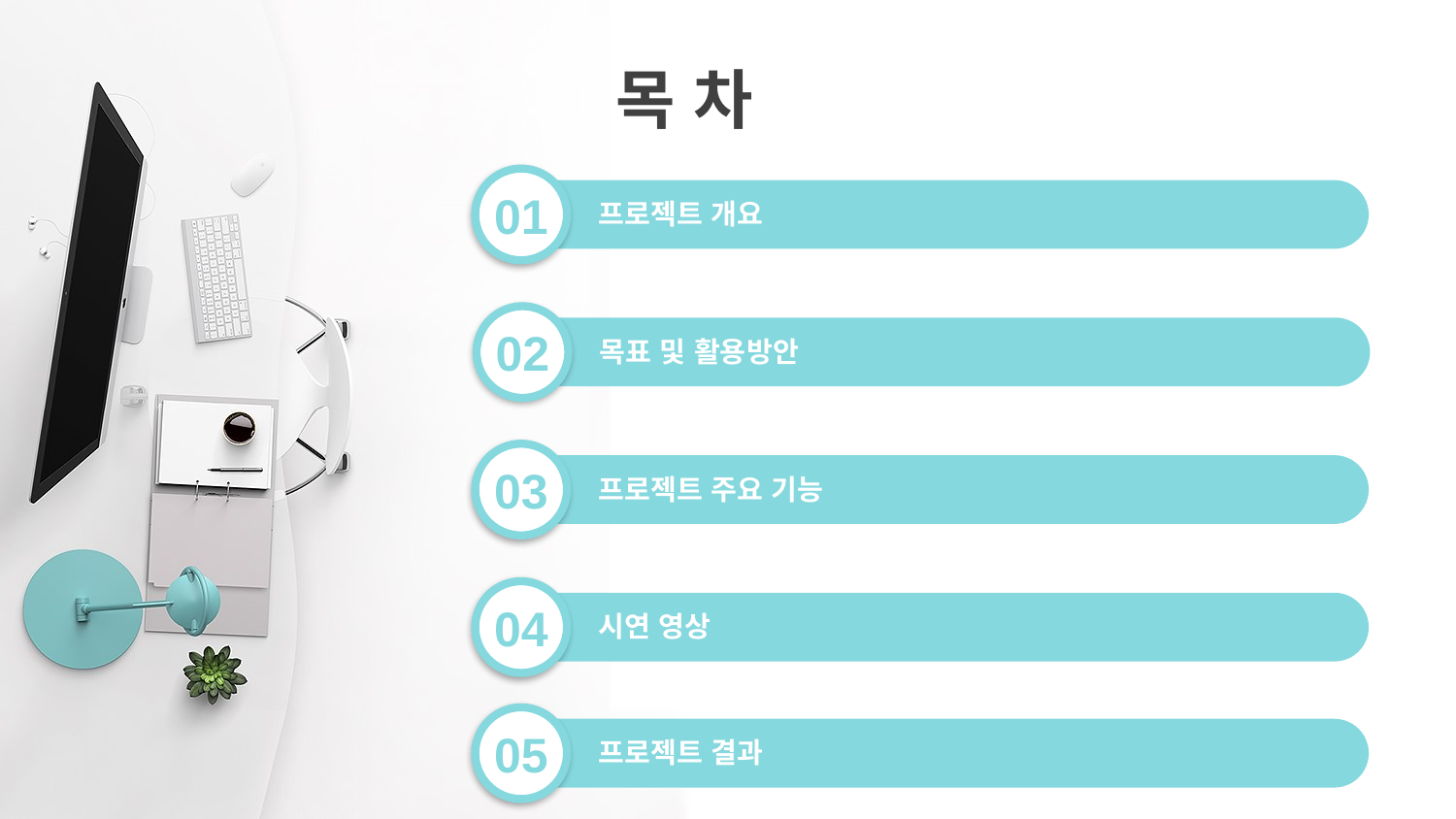

목 차

01
프로젝트 개요

02
목표 및 활용방안

03
프로젝트 주요 기능

04
시연 영상

05
프로젝트 결과